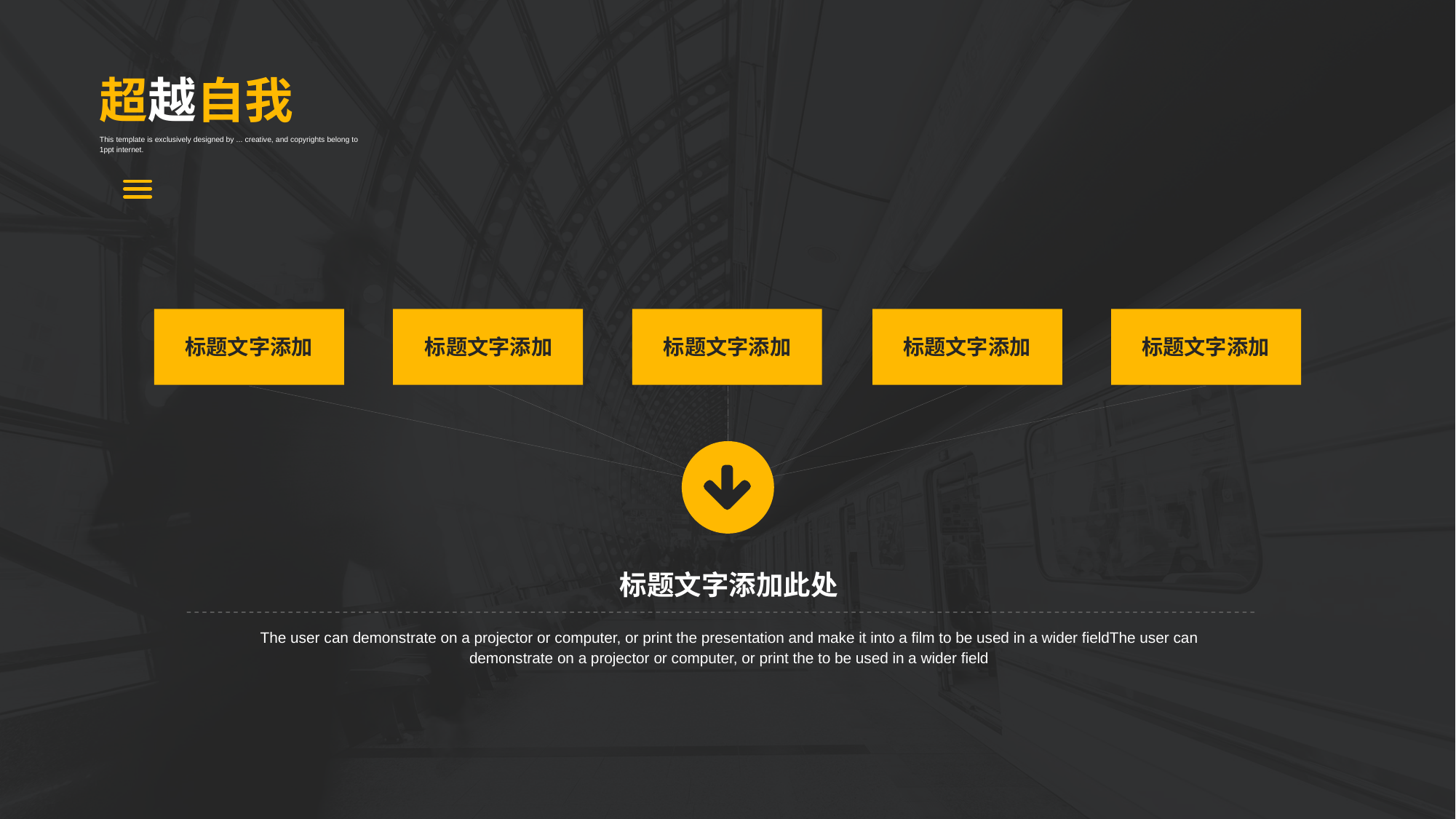

超越自我
This template is exclusively designed by ... creative, and copyrights belong to 1ppt internet.

标题文字添加
标题文字添加
标题文字添加
标题文字添加
标题文字添加
标题文字添加此处
The user can demonstrate on a projector or computer, or print the presentation and make it into a film to be used in a wider fieldThe user can demonstrate on a projector or computer, or print the to be used in a wider field